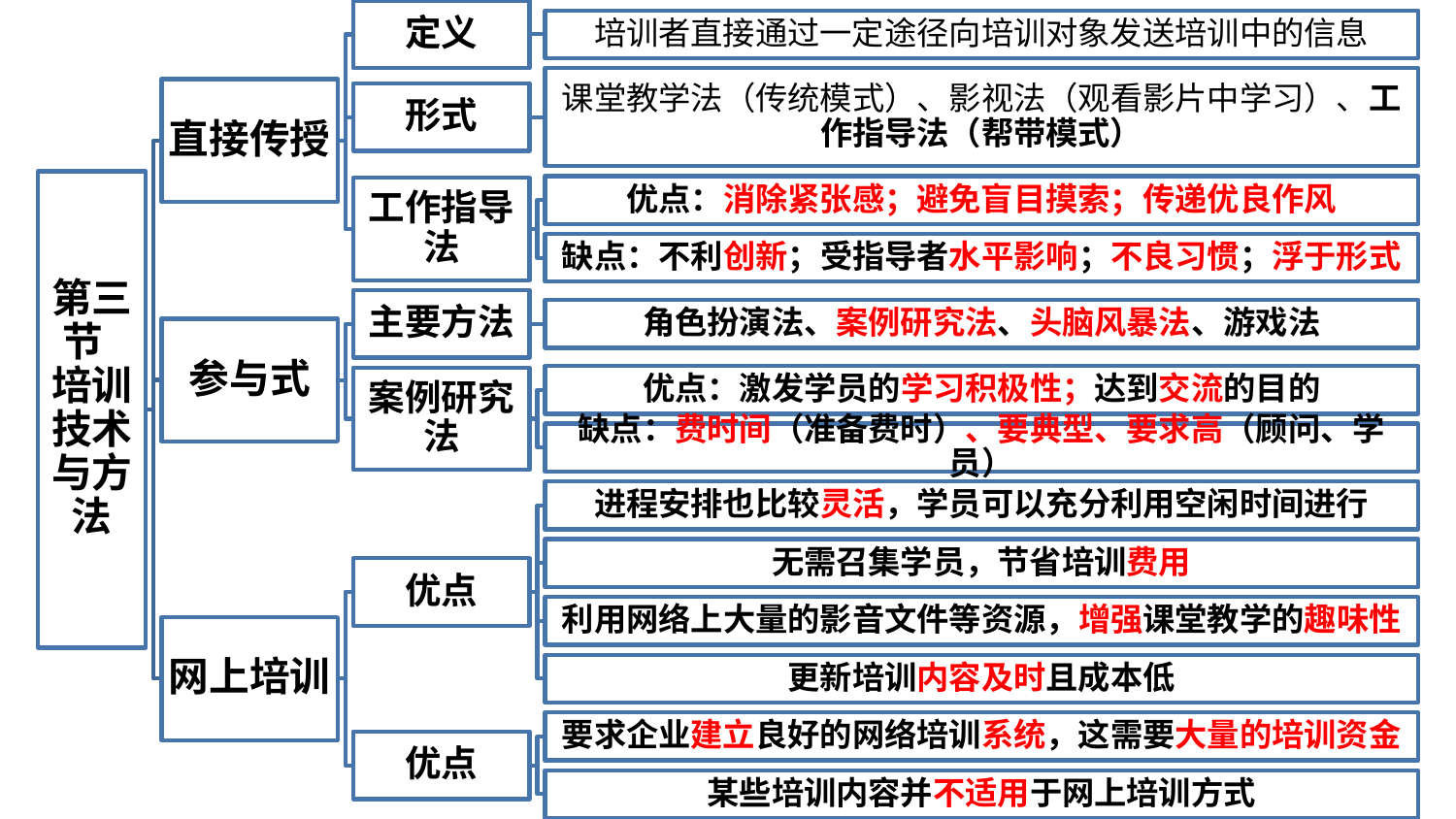

第三节   培训技术与方法
直接传授
定义
培训者直接通过一定途径向培训对象发送培训中的信息
形式
课堂教学法（传统模式）、影视法（观看影片中学习）、工作指导法（帮带模式）
工作指导法
优点：消除紧张感；避免盲目摸索；传递优良作风
缺点：不利创新；受指导者水平影响；不良习惯；浮于形式
参与式
主要方法
角色扮演法、案例研究法、头脑风暴法、游戏法
案例研究法
优点：激发学员的学习积极性；达到交流的目的
缺点：费时间（准备费时）、要典型、要求高（顾问、学员）
网上培训
优点
进程安排也比较灵活，学员可以充分利用空闲时间进行
无需召集学员，节省培训费用
利用网络上大量的影音文件等资源，增强课堂教学的趣味性
更新培训内容及时且成本低
优点
要求企业建立良好的网络培训系统，这需要大量的培训资金
某些培训内容并不适用于网上培训方式
多题型